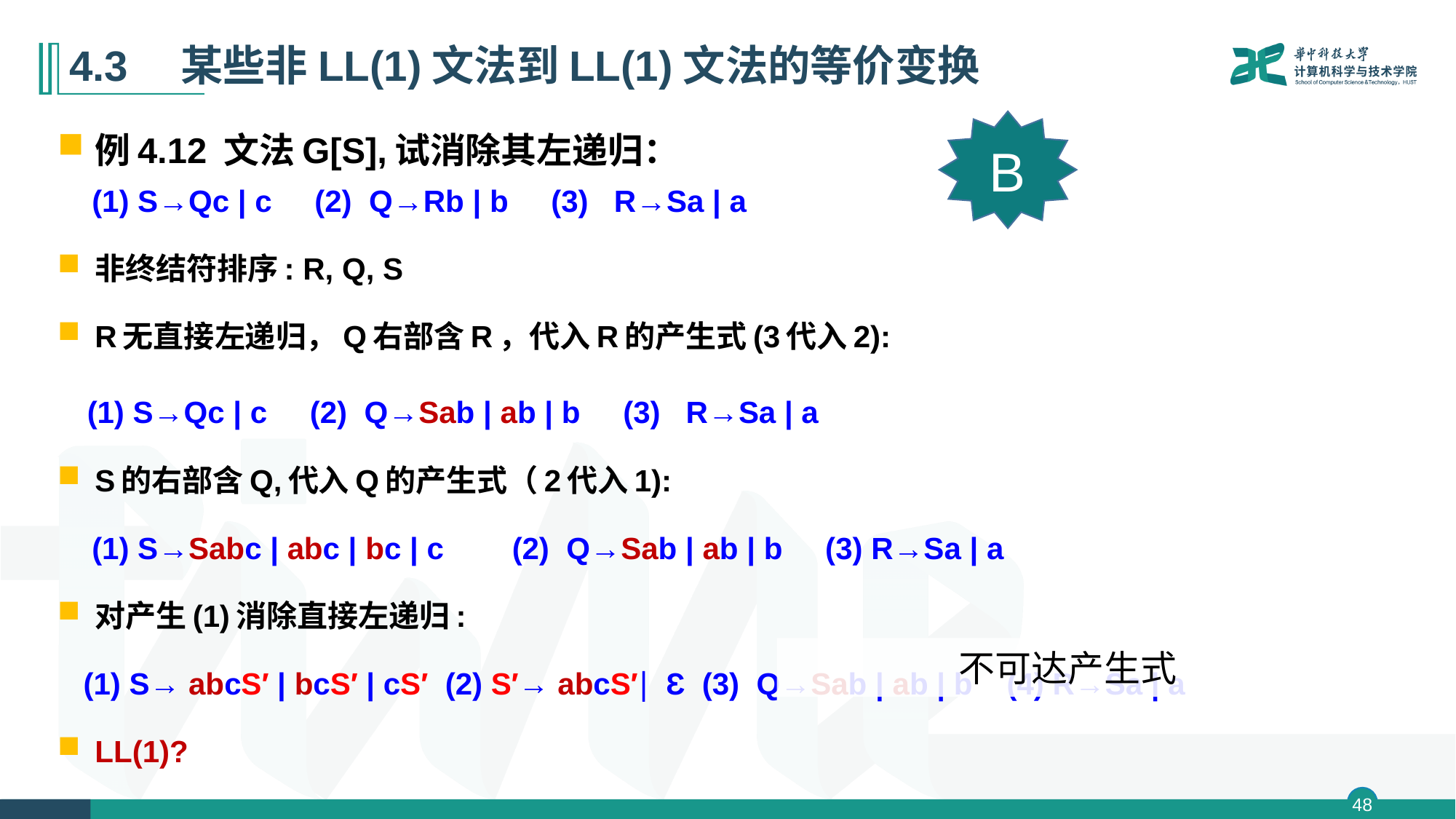

# 4.3　某些非LL(1)文法到LL(1)文法的等价变换
例4.12 文法G[S],试消除其左递归：
    (1) S→Qc | c     (2)  Q→Rb | b     (3)   R→Sa | a
非终结符排序: R, Q, S
R无直接左递归，Q右部含R，代入R的产生式(3代入2):
   (1) S→Qc | c     (2)  Q→Sab | ab | b     (3)   R→Sa | a
S的右部含Q,代入Q的产生式（2代入1):
    (1) S→Sabc | abc | bc | c        (2)  Q→Sab | ab | b     (3) R→Sa | a
对产生(1)消除直接左递归:
   (1) S→ abcS′ | bcS′ | cS′  (2) S′→ abcS′| Ɛ  (3)  Q→Sab | ab | b    (4) R→Sa | a
LL(1)?

B
不可达产生式